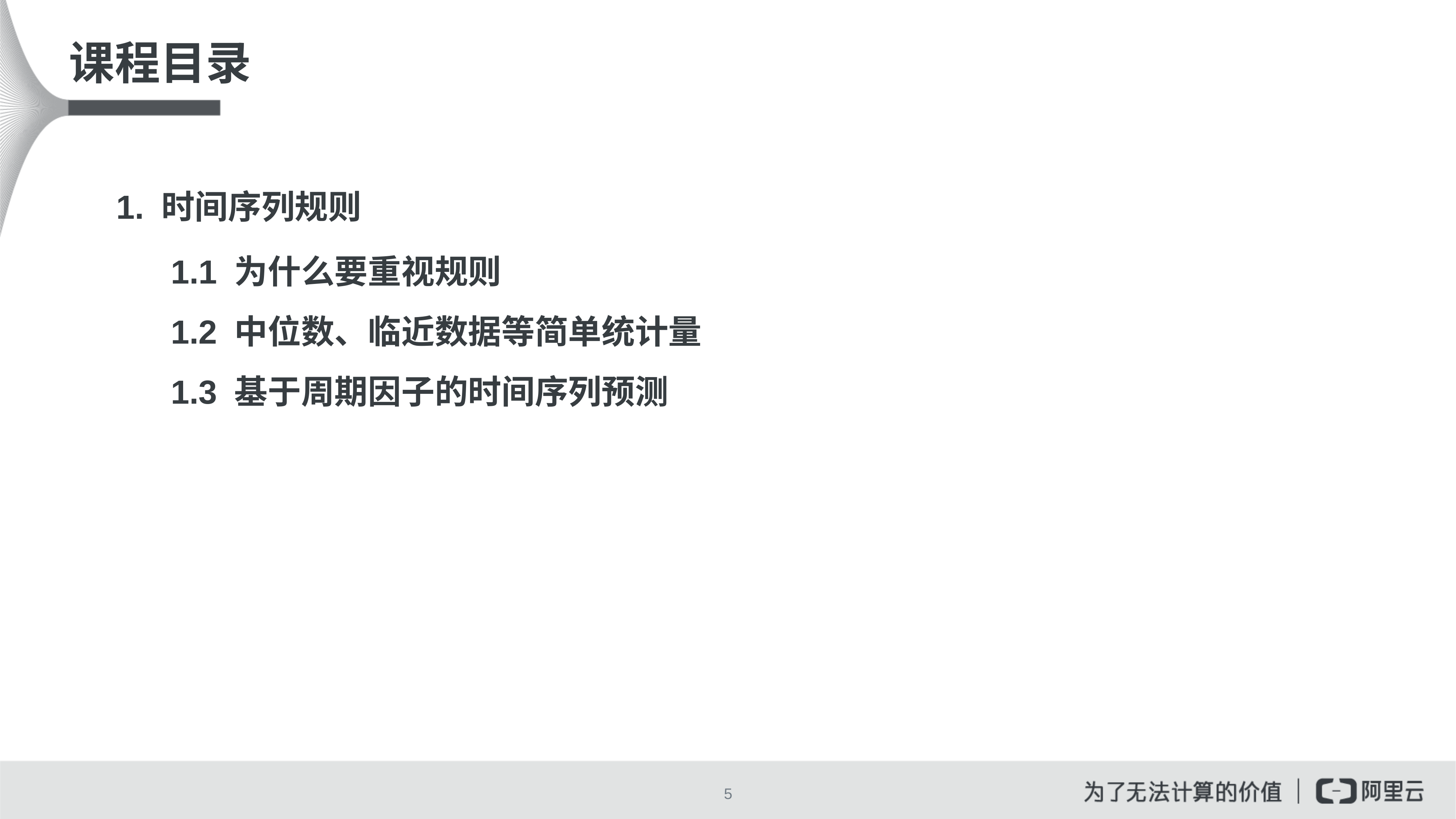

# 课程目录
1. 时间序列规则
1.1 为什么要重视规则
1.2 中位数、临近数据等简单统计量
1.3 基于周期因子的时间序列预测